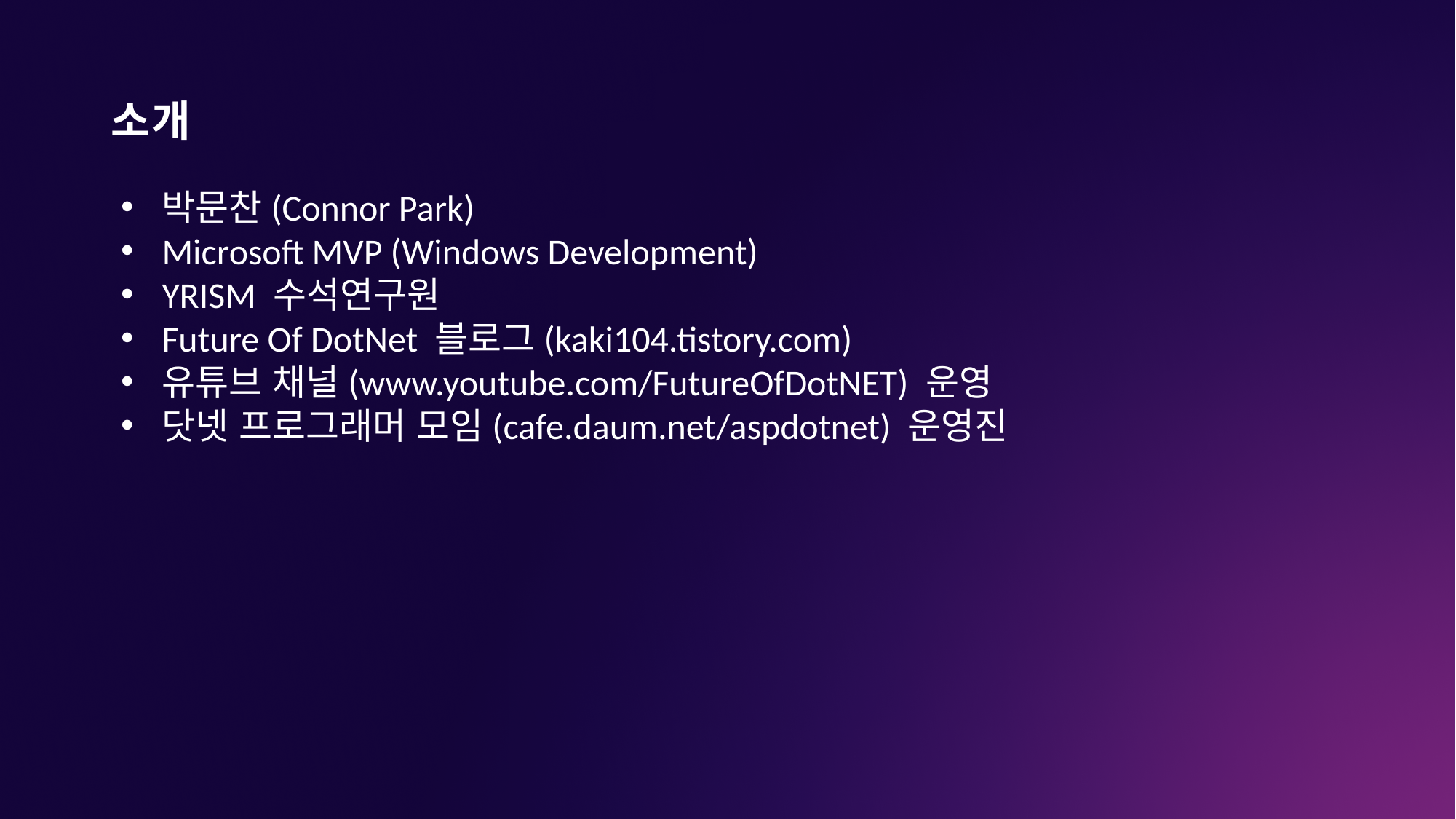

# 소개
박문찬(Connor Park)
Microsoft MVP (Windows Development)
YRISM 수석연구원
Future Of DotNet 블로그(kaki104.tistory.com)
유튜브 채널(www.youtube.com/FutureOfDotNET) 운영
닷넷 프로그래머 모임(cafe.daum.net/aspdotnet) 운영진